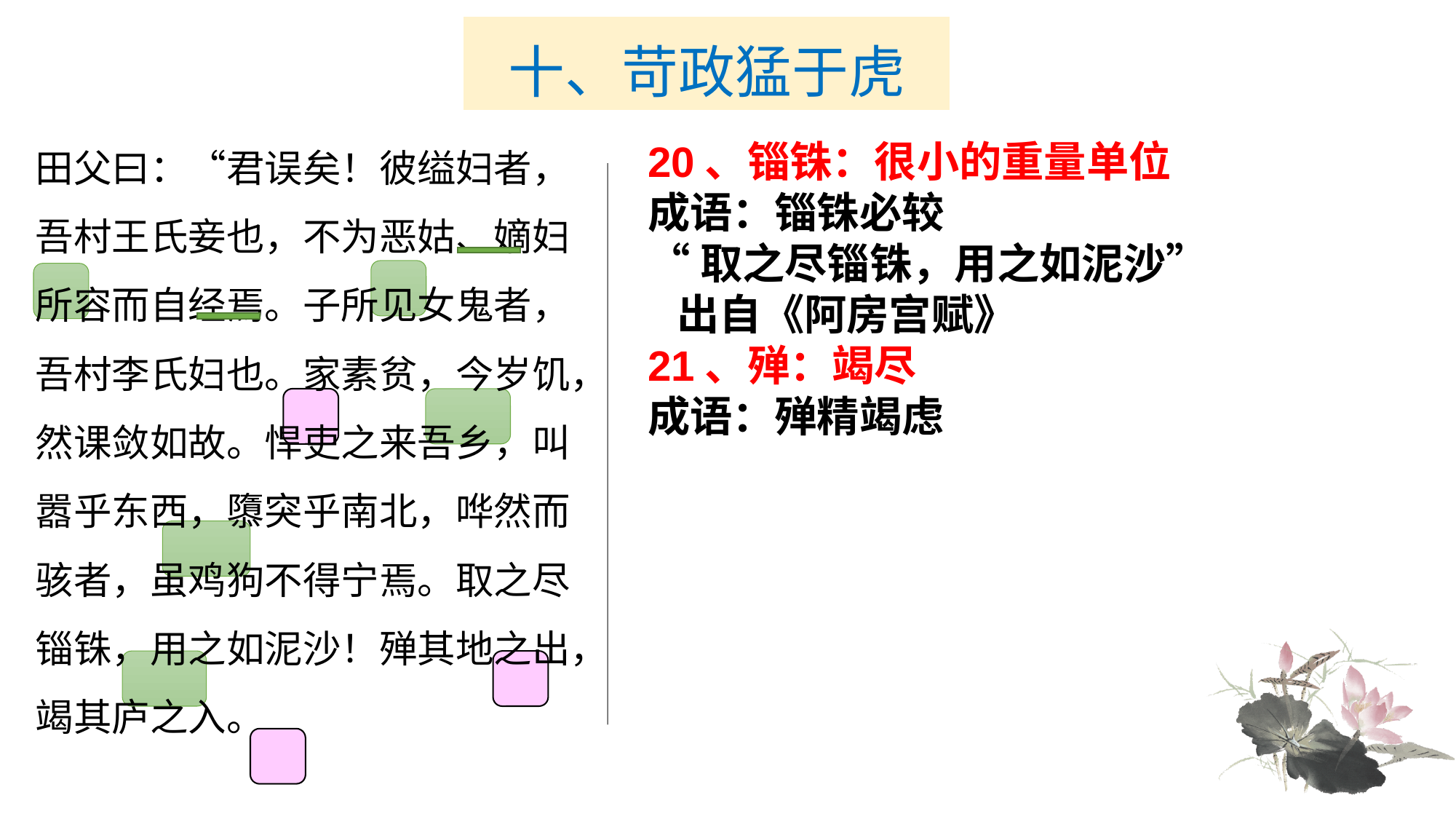

# 十、苛政猛于虎
田父曰：“君误矣！彼缢妇者，吾村王氏妾也，不为恶姑、嫡妇所容而自经焉。子所见女鬼者，吾村李氏妇也。家素贫，今岁饥，然课敛如故。悍吏之来吾乡，叫嚣乎东西，隳突乎南北，哗然而骇者，虽鸡狗不得宁焉。取之尽锱铢，用之如泥沙！殚其地之出，竭其庐之入。
20、锱铢：很小的重量单位
成语：锱铢必较
“取之尽锱铢，用之如泥沙”
  出自《阿房宫赋》
21、殚：竭尽
成语：殚精竭虑